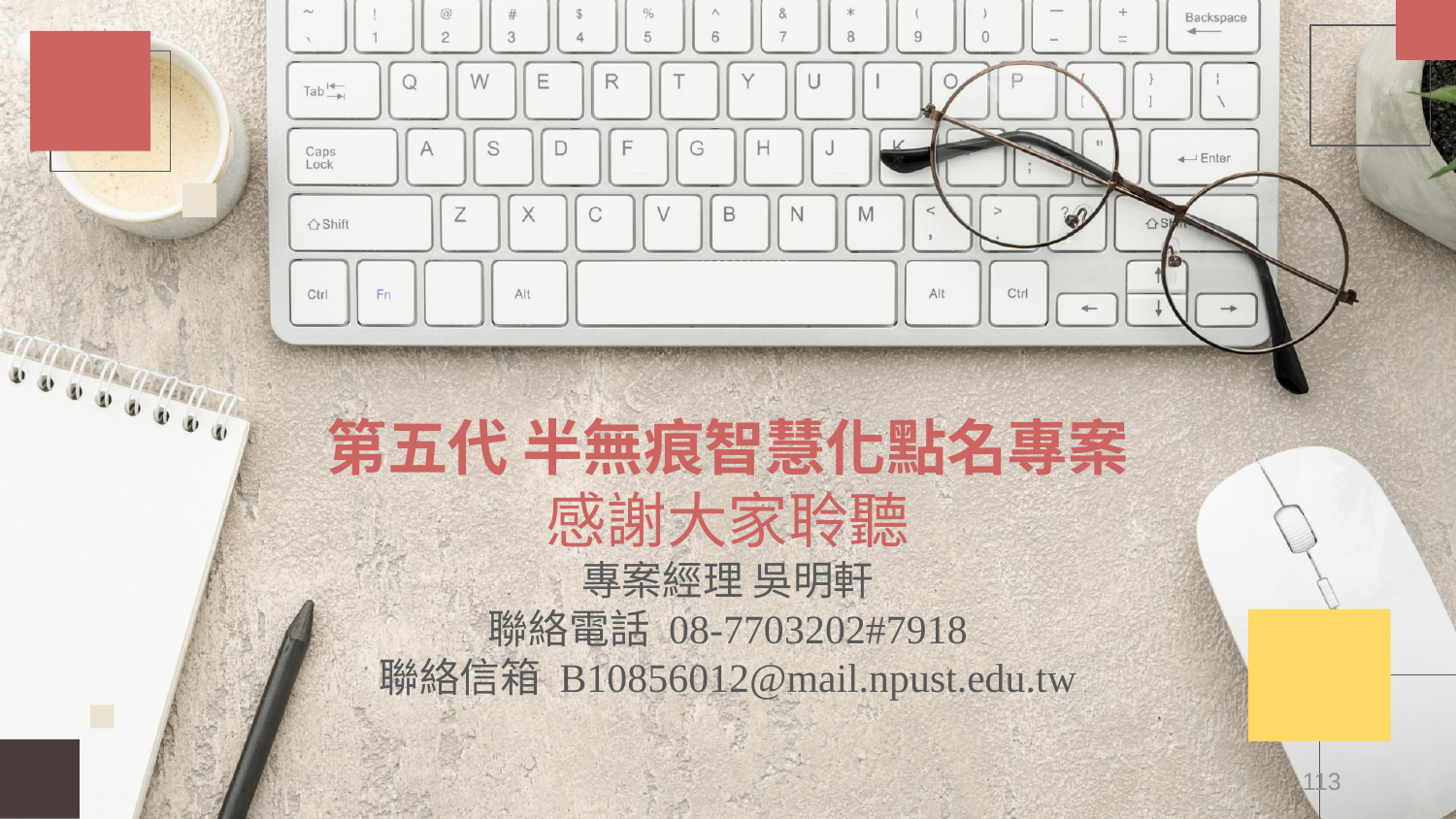

# 第五代 半無痕智慧化點名專案 感謝大家聆聽 專案經理 吳明軒 聯絡電話 08-7703202#7918 聯絡信箱 B10856012@mail.npust.edu.tw
113